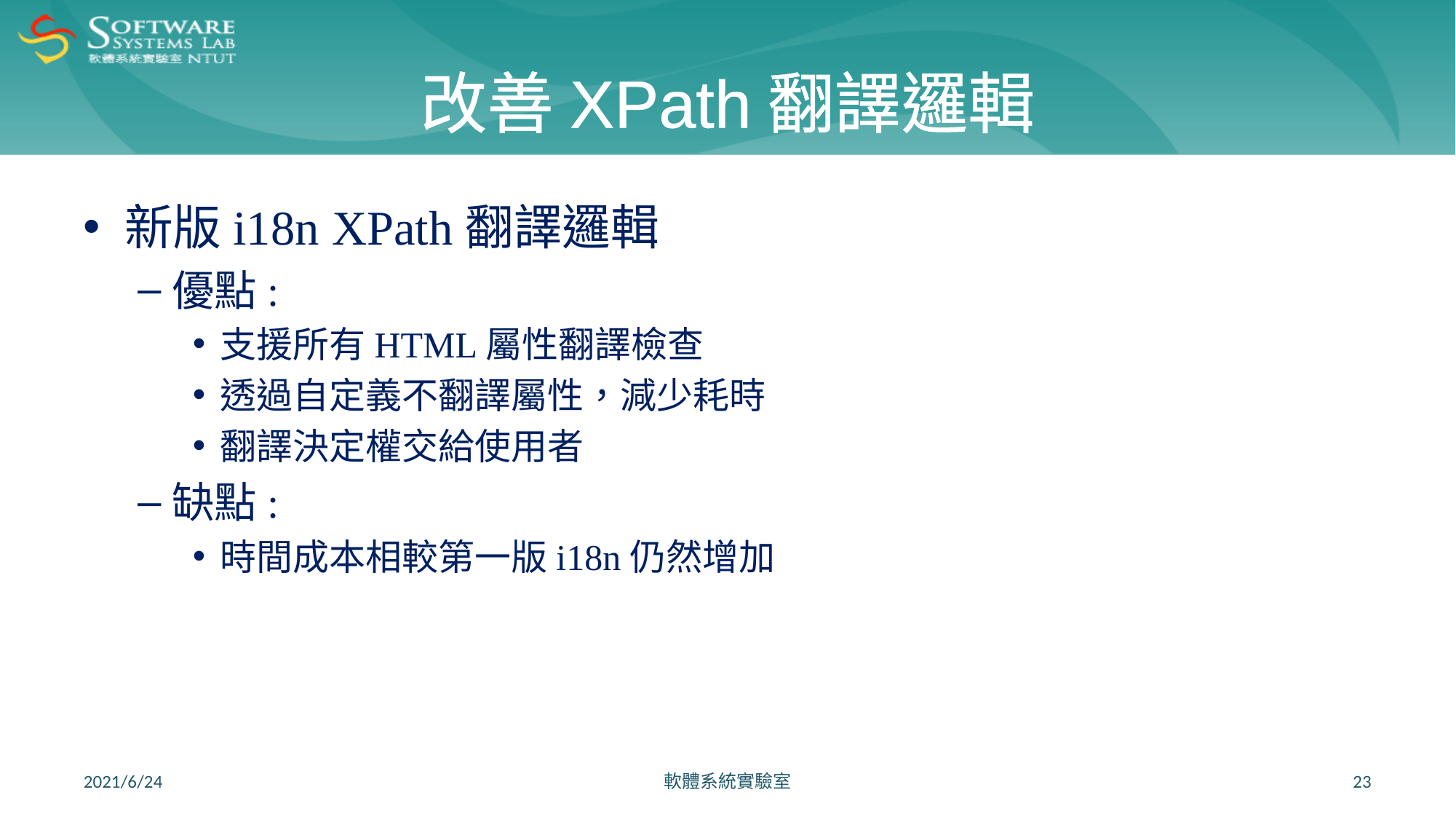

# 改善XPath翻譯邏輯
新版i18n XPath翻譯邏輯
優點:
支援所有HTML屬性翻譯檢查
透過自定義不翻譯屬性，減少耗時
翻譯決定權交給使用者
缺點:
時間成本相較第一版i18n仍然增加

2021/6/24
軟體系統實驗室
23